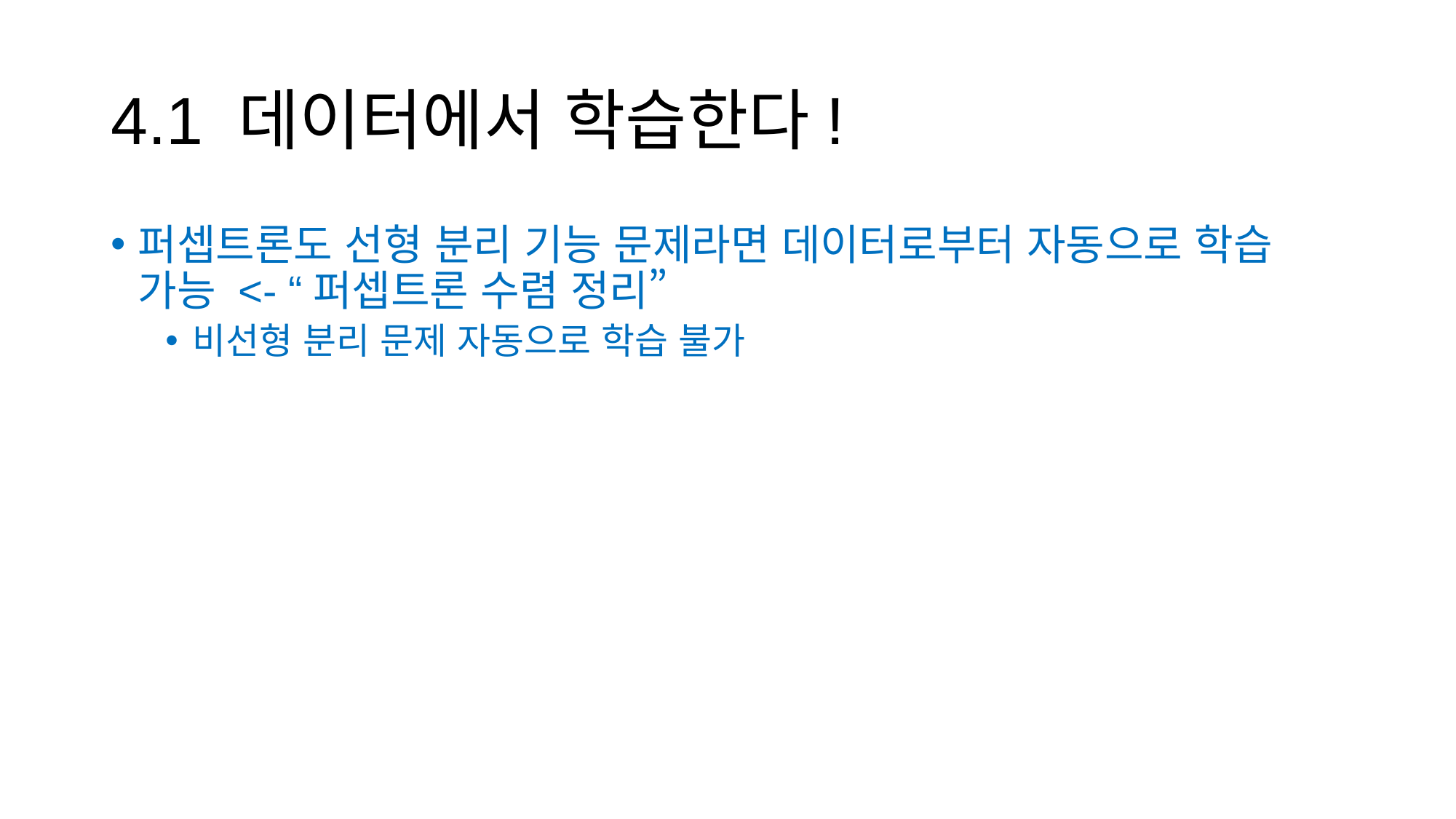

# 4.1 데이터에서 학습한다!
퍼셉트론도 선형 분리 기능 문제라면 데이터로부터 자동으로 학습 가능 <- “퍼셉트론 수렴 정리”
비선형 분리 문제 자동으로 학습 불가